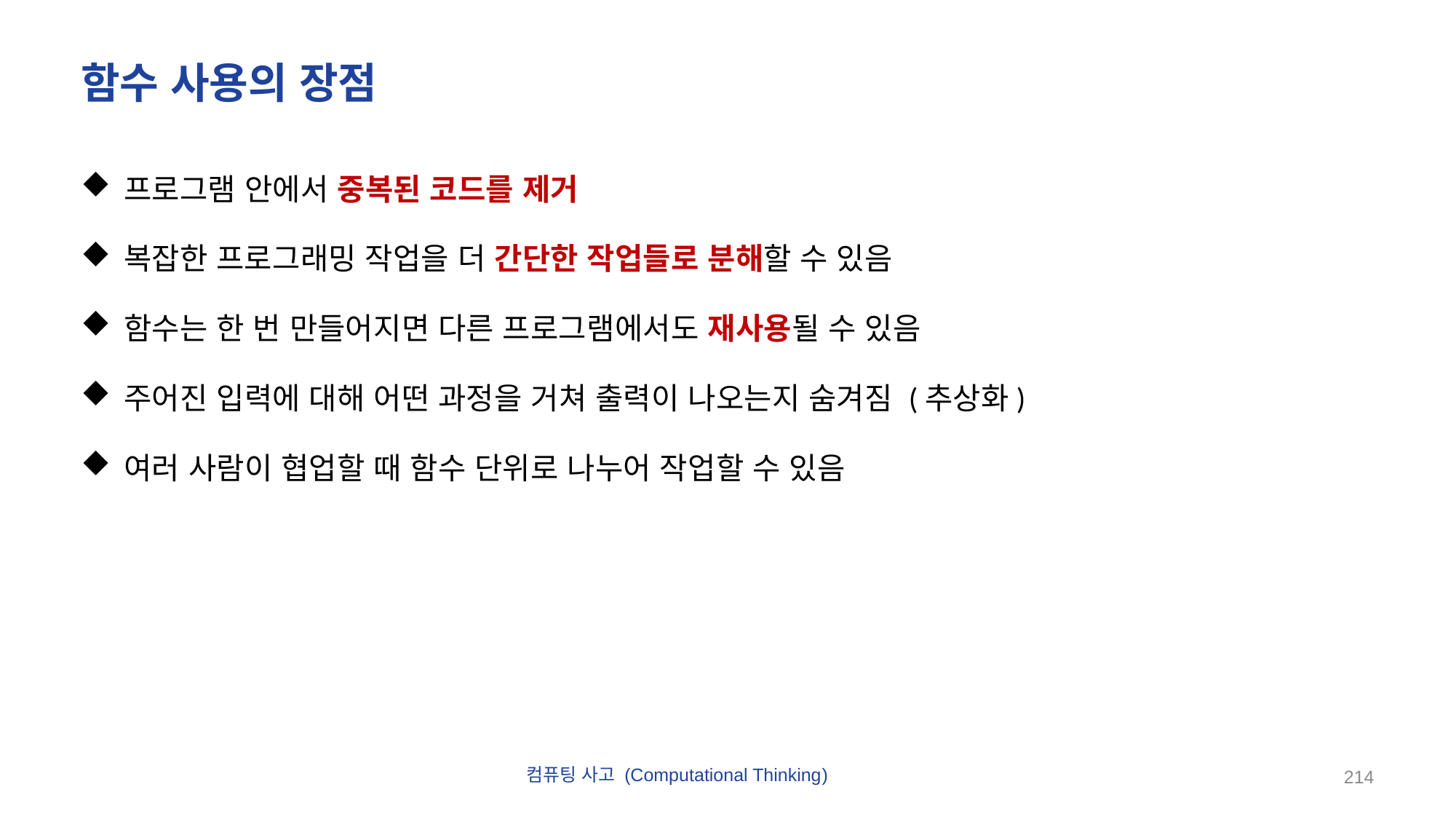

# 함수 사용의 장점
프로그램 안에서 중복된 코드를 제거
복잡한 프로그래밍 작업을 더 간단한 작업들로 분해할 수 있음
함수는 한 번 만들어지면 다른 프로그램에서도 재사용될 수 있음
주어진 입력에 대해 어떤 과정을 거쳐 출력이 나오는지 숨겨짐 (추상화)
여러 사람이 협업할 때 함수 단위로 나누어 작업할 수 있음